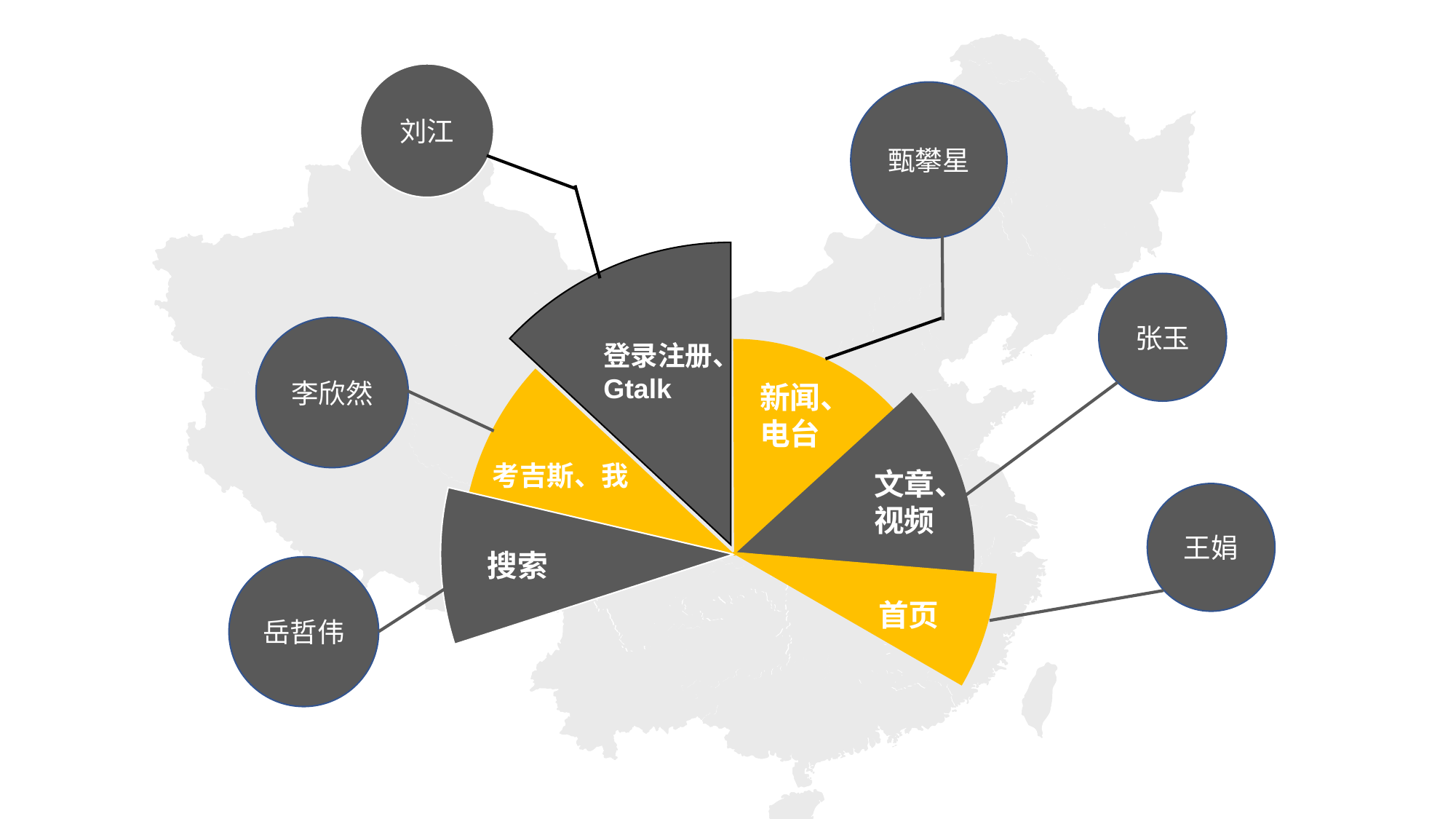

刘江
甄攀星

张玉
李欣然
登录注册、Gtalk
新闻、电台
考吉斯、我
文章、视频
王娟
搜索
岳哲伟
首页